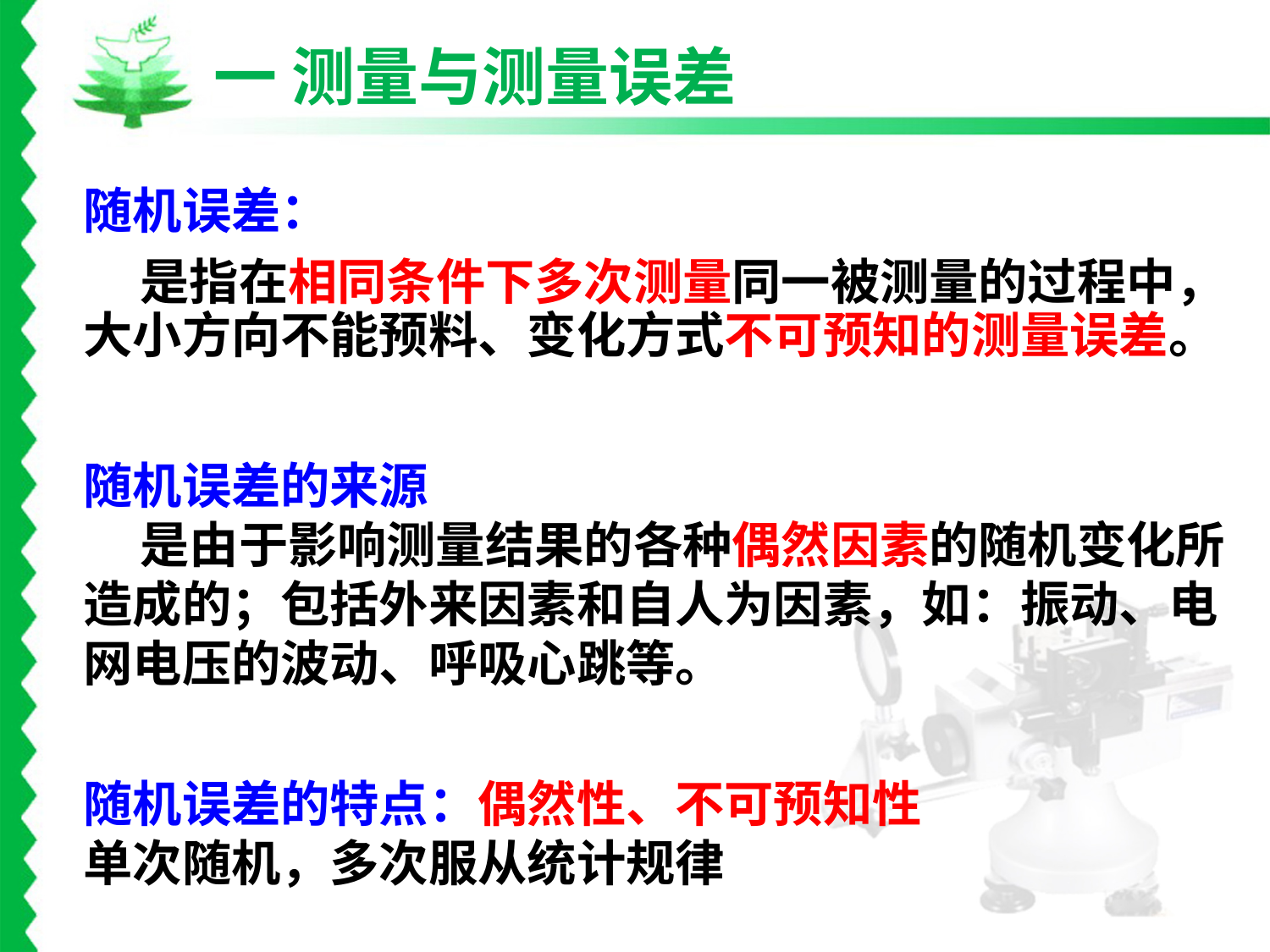

一 测量与测量误差
随机误差：
    是指在相同条件下多次测量同一被测量的过程中，大小方向不能预料、变化方式不可预知的测量误差。
随机误差的来源
    是由于影响测量结果的各种偶然因素的随机变化所造成的；包括外来因素和自人为因素，如：振动、电网电压的波动、呼吸心跳等。
随机误差的特点：偶然性、不可预知性
单次随机，多次服从统计规律